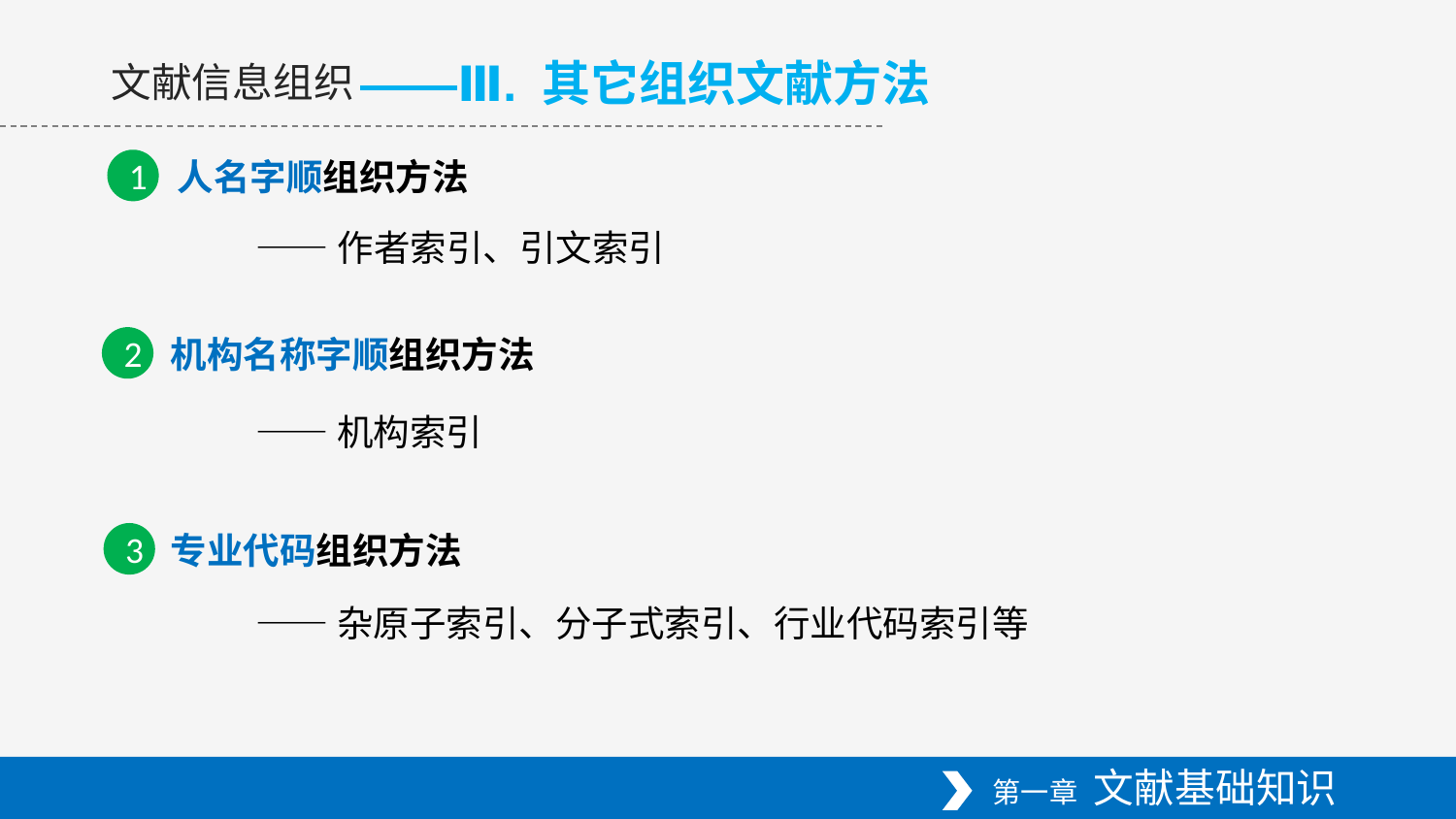

——Ⅲ. 其它组织文献方法
文献信息组织
人名字顺组织方法
1
	——作者索引、引文索引
机构名称字顺组织方法
2
	——机构索引
专业代码组织方法
3
	——杂原子索引、分子式索引、行业代码索引等